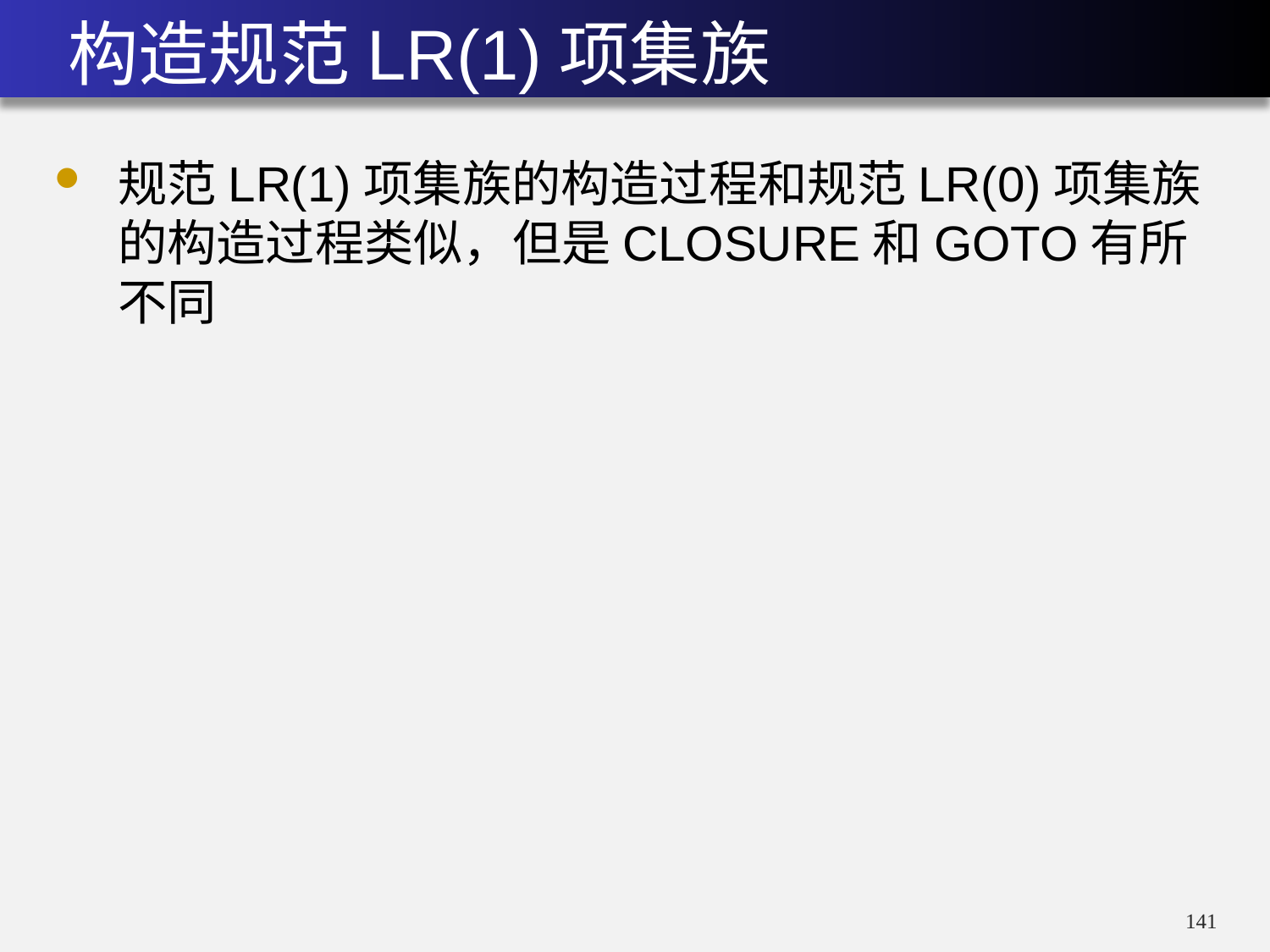

# 构造规范LR(1)项集族
规范LR(1)项集族的构造过程和规范LR(0)项集族的构造过程类似，但是CLOSURE和GOTO有所不同
141